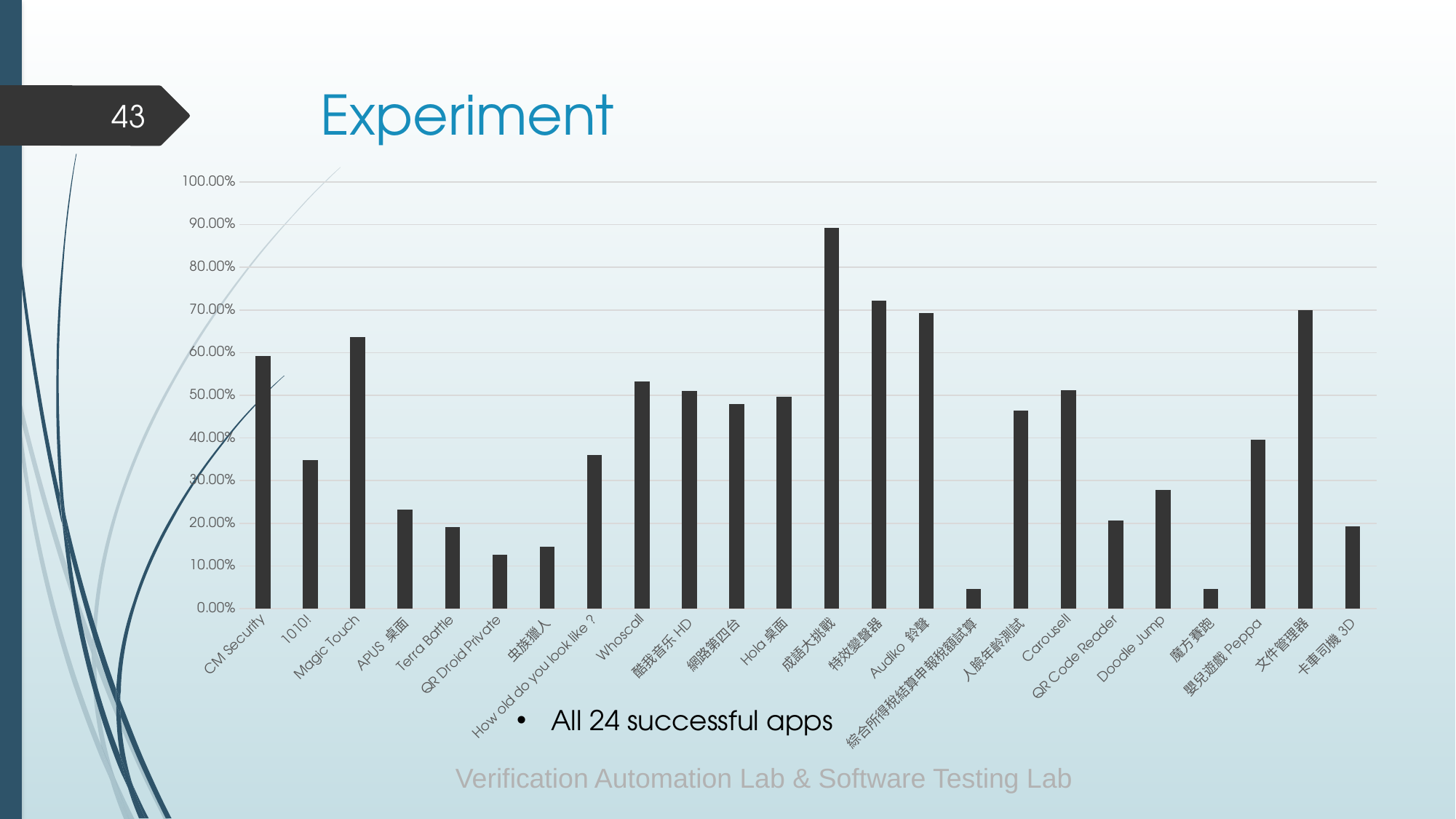

# Experiment
43

### Chart

| Category |  |
|---|---|
| CM Security | 0.592633619495984 |
| 1010! | 0.347494872546147 |
| Magic Touch | 0.636847710330138 |
| APUS 桌面 | 0.232752920432003 |
| Terra Battle | 0.191035683202785 |
| QR Droid Private | 0.126507887411073 |
| 虫族獵人 | 0.145672191528545 |
| How old do you look like ? | 0.359537572254335 |
| Whoscall | 0.532346868547832 |
| 酷我音乐HD | 0.509781357882623 |
| 網路第四台 | 0.479525449674703 |
| Hola桌面 | 0.496628001079039 |
| 成語大挑戰 | 0.891814179171533 |
| 特效變聲器 | 0.722152690863579 |
| Audiko 鈴聲 | 0.692062367115521 |
| 綜合所得稅結算申報稅額試算 | 0.0462712281565345 |
| 人臉年齡測試 | 0.463468634686346 |
| Carousell | 0.511290705966246 |
| QR Code Reader | 0.207204568750915 |
| Doodle Jump | 0.278318411833398 |
| 魔方賽跑 | 0.0460632818248712 |
| 嬰兒遊戲Peppa | 0.395626242544731 |
| 文件管理器 | 0.7003300330033 |
| 卡車司機3D | 0.192901234567901 |
All 24 successful apps
Verification Automation Lab & Software Testing Lab